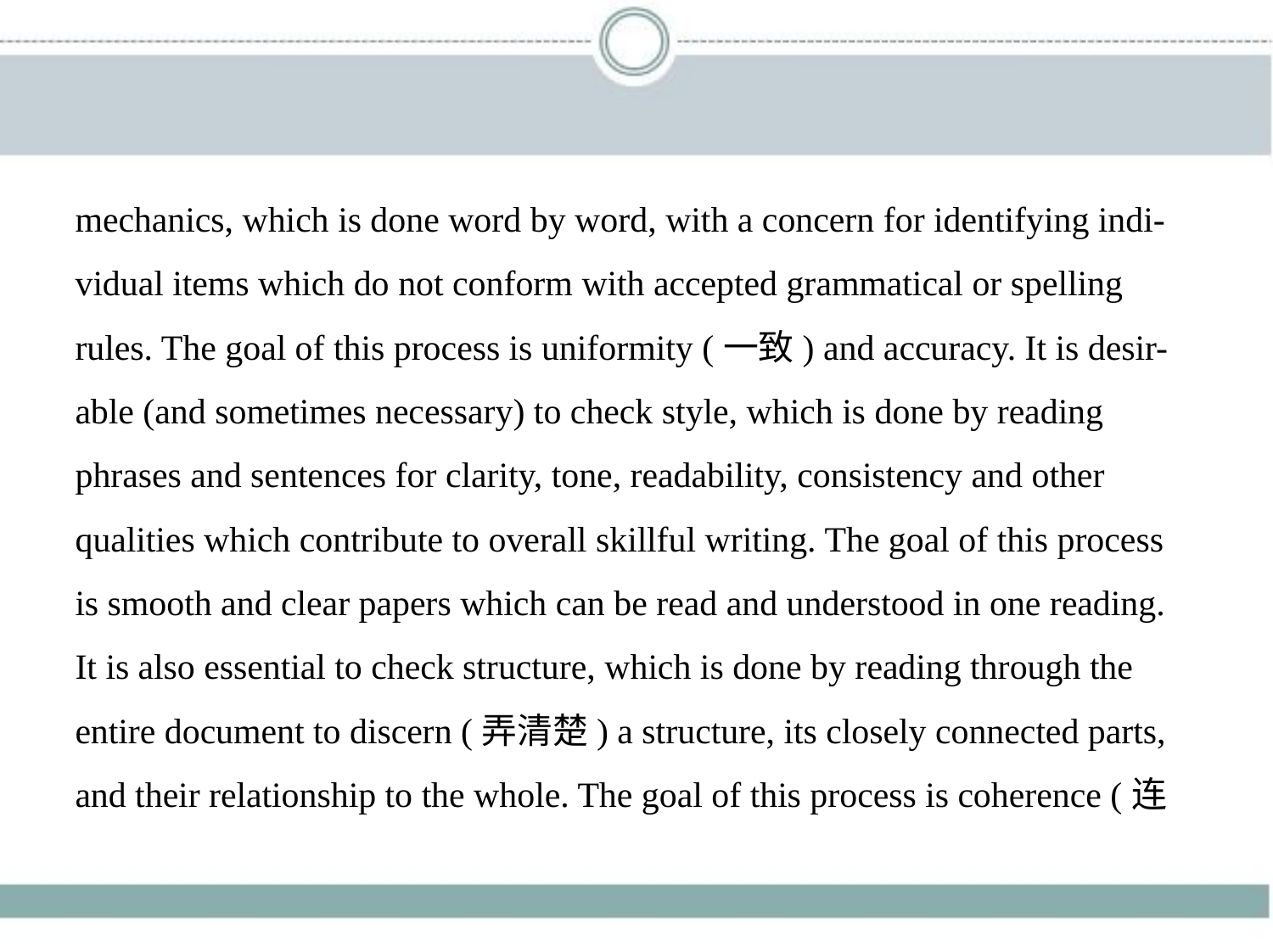

mechanics, which is done word by word, with a concern for identifying indi-
vidual items which do not conform with accepted grammatical or spelling
rules. The goal of this process is uniformity (一致) and accuracy. It is desir-
able (and sometimes necessary) to check style, which is done by reading
phrases and sentences for clarity, tone, readability, consistency and other
qualities which contribute to overall skillful writing. The goal of this process
is smooth and clear papers which can be read and understood in one reading.
It is also essential to check structure, which is done by reading through the
entire document to discern (弄清楚) a structure, its closely connected parts,
and their relationship to the whole. The goal of this process is coherence (连